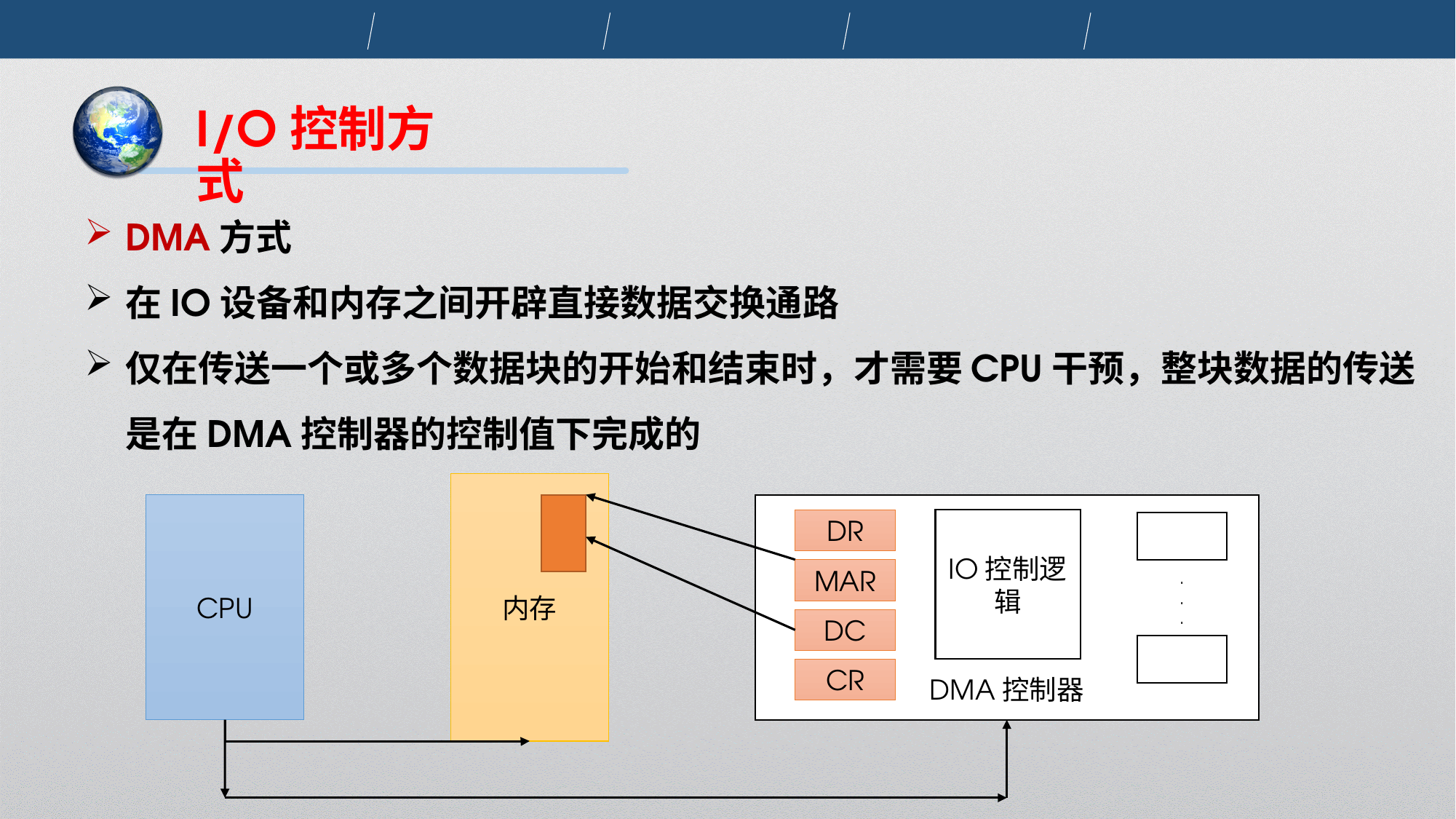

I/O控制方式
DMA方式
在IO设备和内存之间开辟直接数据交换通路
仅在传送一个或多个数据块的开始和结束时，才需要CPU干预，整块数据的传送是在DMA控制器的控制值下完成的
内存

DMA控制器
CPU

IO控制逻辑
DR

.
.
.
MAR
DC

CR